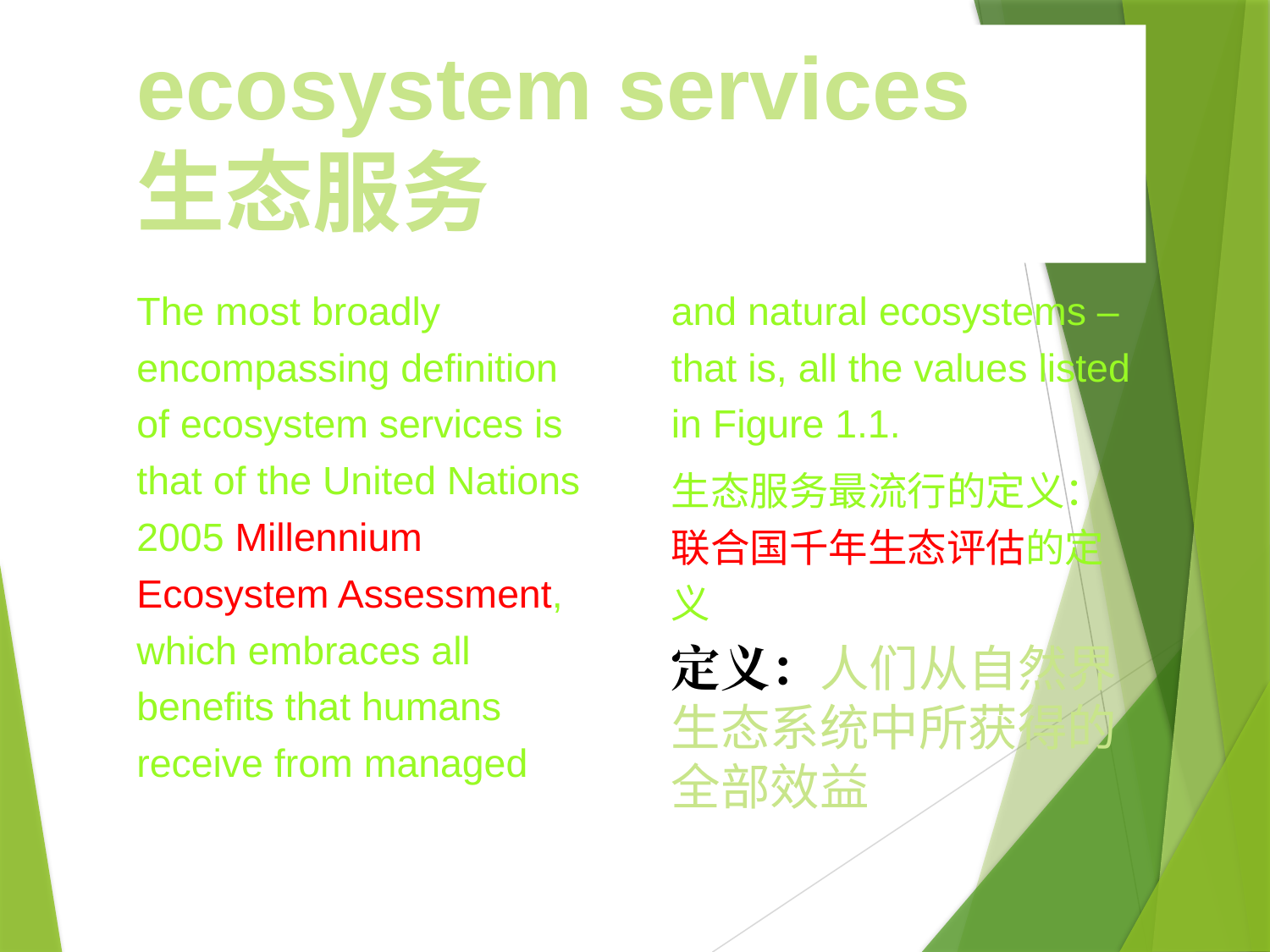

# ecosystem services 生态服务
The most broadly encompassing definition  of ecosystem services is that of the United Nations 2005 Millennium Ecosystem Assessment, which embraces all benefits that humans receive from managed and natural ecosystems – that is, all the values listed in Figure 1.1.
生态服务最流行的定义：联合国千年生态评估的定义
定义：人们从自然界生态系统中所获得的全部效益